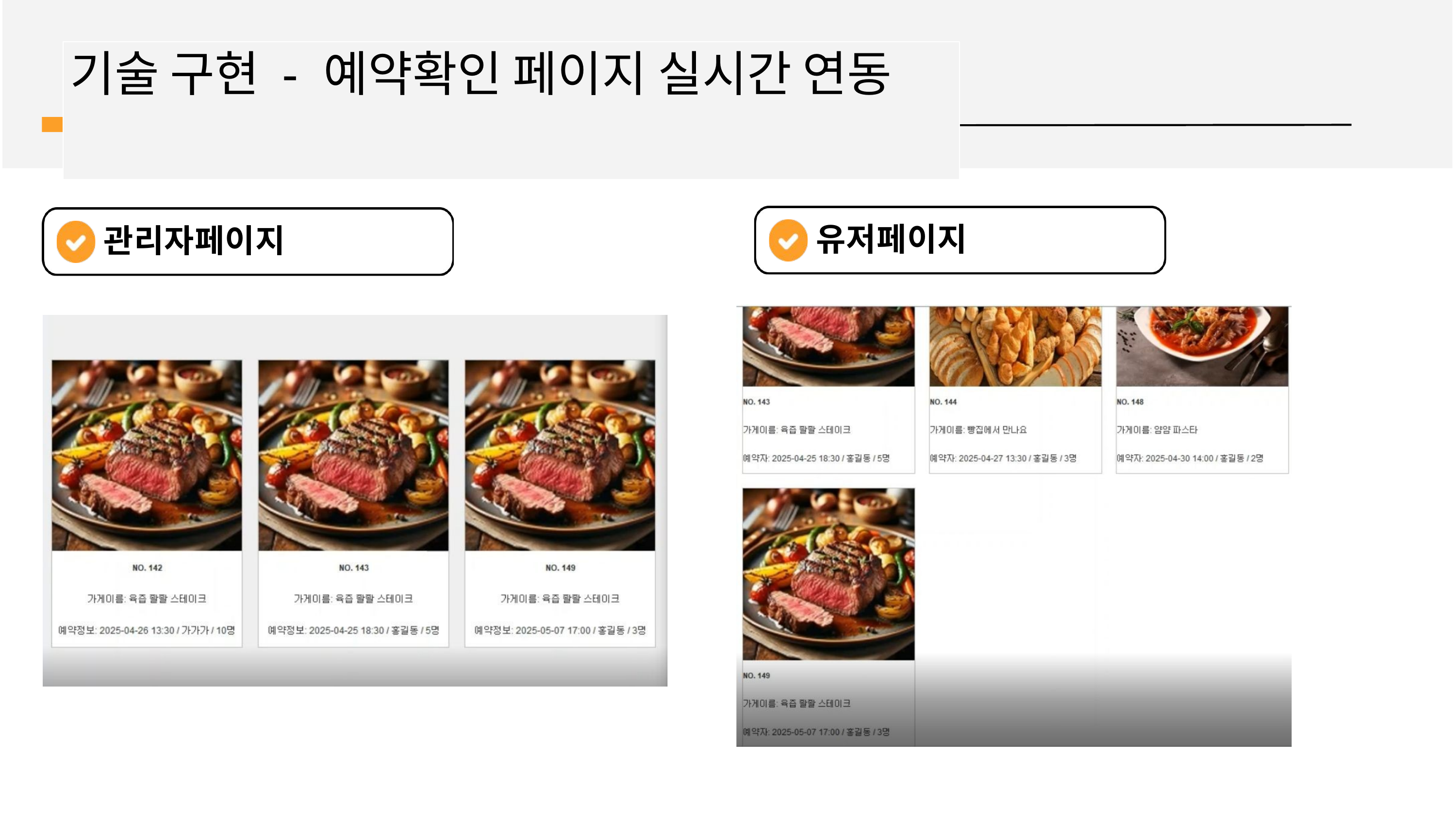

# 기술 구현 - 예약확인 페이지 실시간 연동

유저페이지
관리자페이지